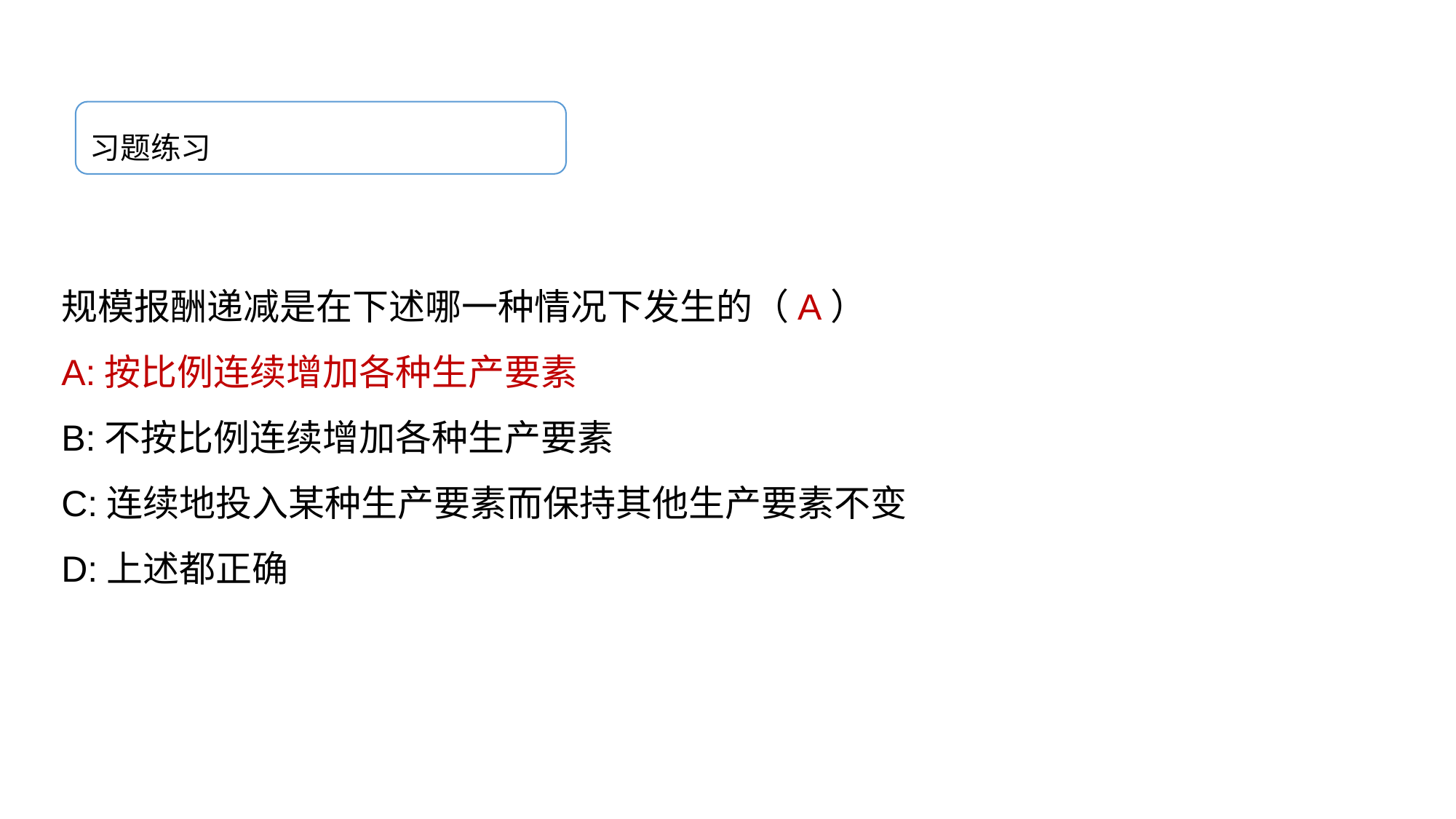

习题练习
规模报酬递减是在下述哪一种情况下发生的（A）
A:按比例连续增加各种生产要素
B:不按比例连续增加各种生产要素
C:连续地投入某种生产要素而保持其他生产要素不变
D:上述都正确